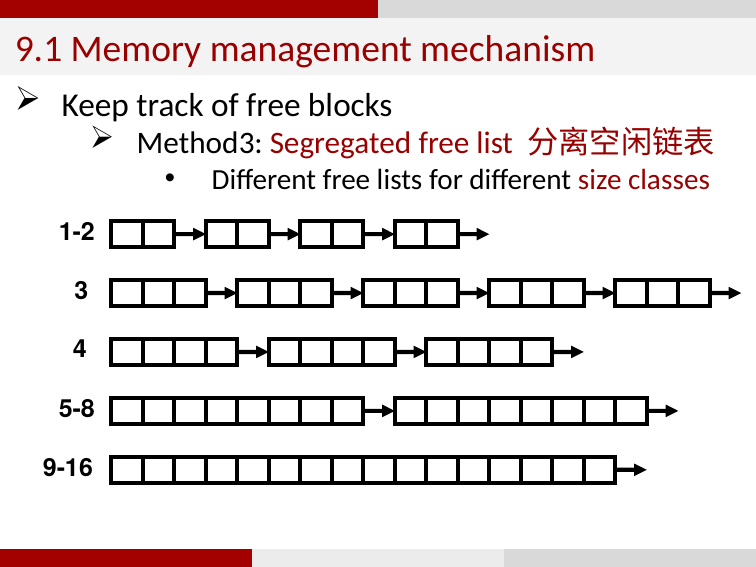

9.1 Memory management mechanism
Keep track of free blocks
Method3: Segregated free list 分离空闲链表
Different free lists for different size classes

1-2

3

4

5-8

9-16

38